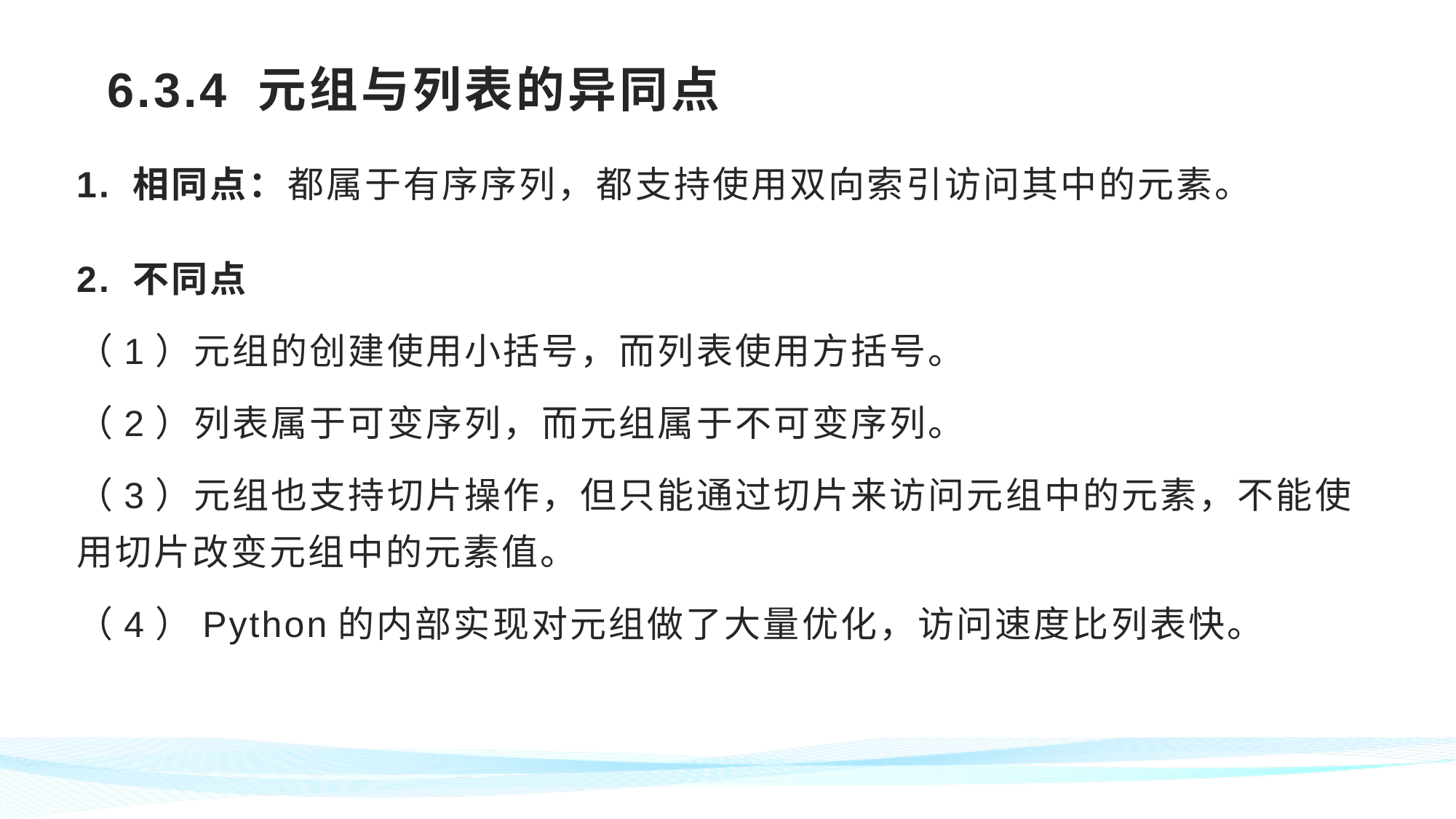

# 6.3.4 元组与列表的异同点
1. 相同点：都属于有序序列，都支持使用双向索引访问其中的元素。
2. 不同点
（1）元组的创建使用小括号，而列表使用方括号。
（2）列表属于可变序列，而元组属于不可变序列。
（3）元组也支持切片操作，但只能通过切片来访问元组中的元素，不能使用切片改变元组中的元素值。
（4）Python的内部实现对元组做了大量优化，访问速度比列表快。
56